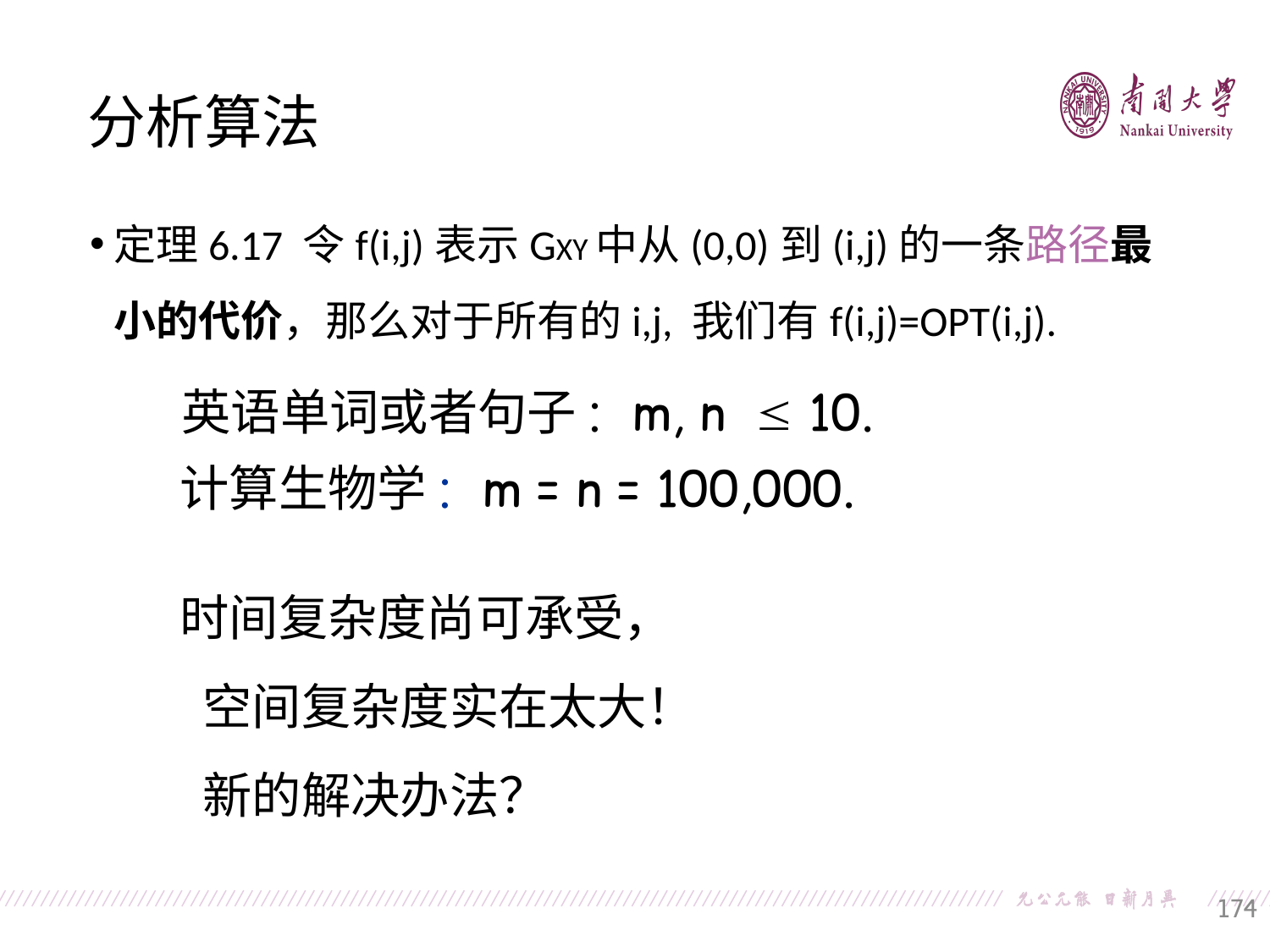

分析算法
定理6.17 令f(i,j)表示GXY中从(0,0)到(i,j)的一条路径最小的代价，那么对于所有的i,j, 我们有f(i,j)=OPT(i,j).

英语单词或者句子:  m, n  ≤ 10.

计算生物学:  m = n = 100,000.

时间复杂度尚可承受，
 空间复杂度实在太大！
 新的解决办法？
174